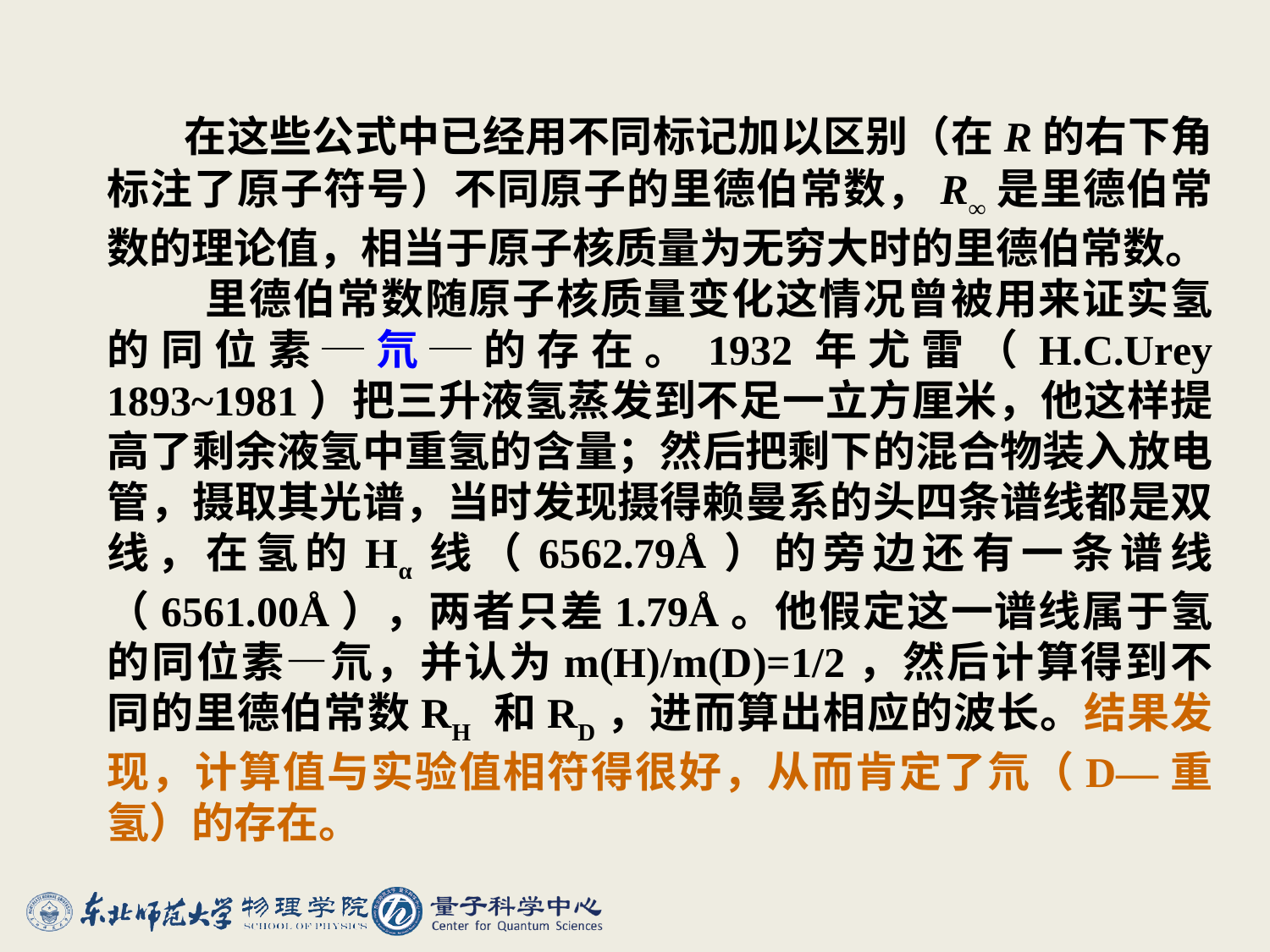

在这些公式中已经用不同标记加以区别（在R的右下角标注了原子符号）不同原子的里德伯常数，R∞是里德伯常数的理论值，相当于原子核质量为无穷大时的里德伯常数。
    里德伯常数随原子核质量变化这情况曾被用来证实氢的同位素─氘─的存在。1932年尤雷（H.C.Urey 1893~1981）把三升液氢蒸发到不足一立方厘米，他这样提高了剩余液氢中重氢的含量；然后把剩下的混合物装入放电管，摄取其光谱，当时发现摄得赖曼系的头四条谱线都是双线，在氢的Hα线（6562.79Å）的旁边还有一条谱线（6561.00Å），两者只差1.79Å。他假定这一谱线属于氢的同位素—氘，并认为m(H)/m(D)=1/2，然后计算得到不同的里德伯常数RH 和RD，进而算出相应的波长。结果发现，计算值与实验值相符得很好，从而肯定了氘（D—重氢）的存在。